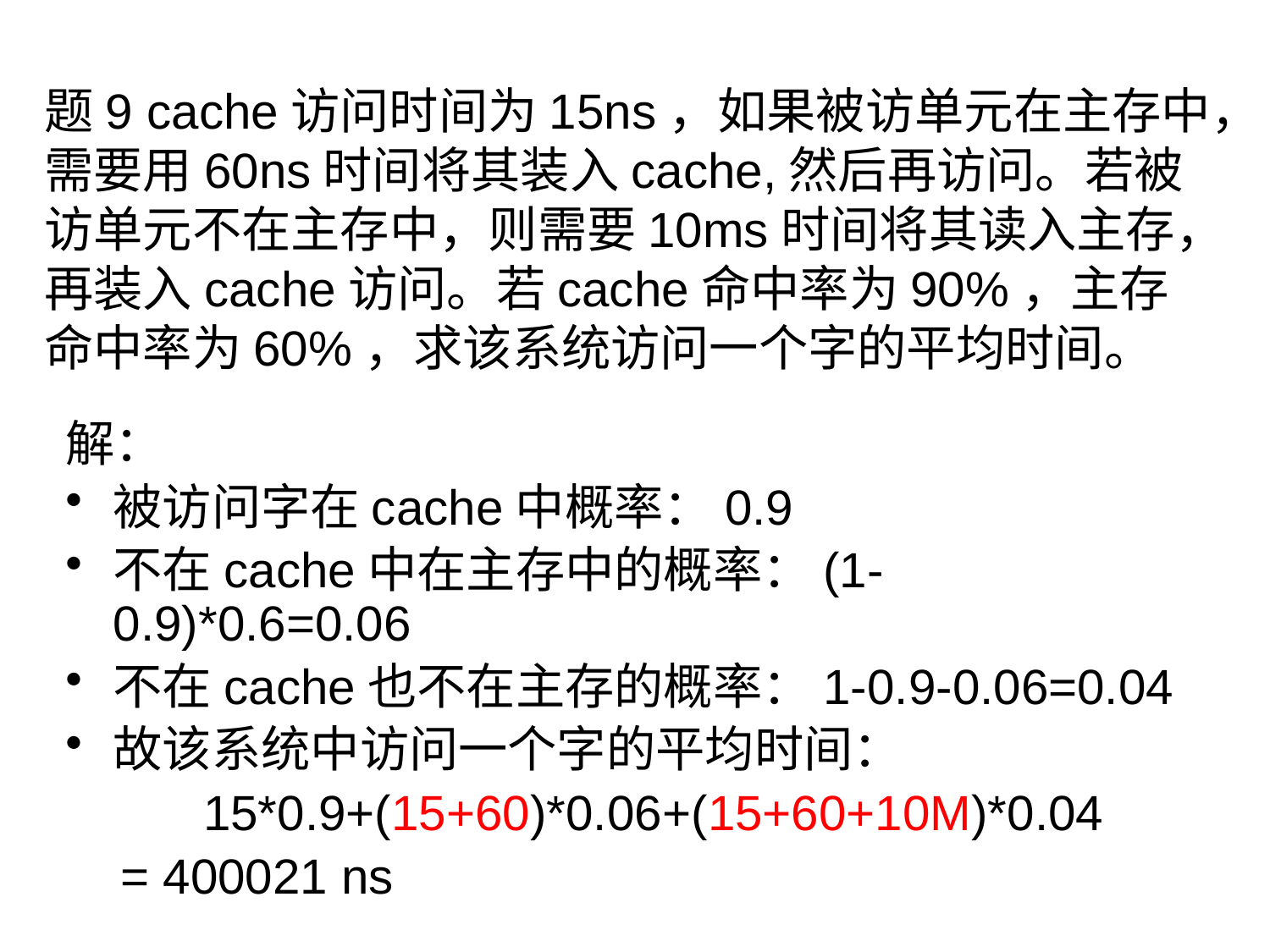

# 题9 cache访问时间为15ns，如果被访单元在主存中，需要用60ns时间将其装入cache,然后再访问。若被访单元不在主存中，则需要10ms时间将其读入主存，再装入cache访问。若cache命中率为90%，主存命中率为60%，求该系统访问一个字的平均时间。
解：
被访问字在cache中概率：0.9
不在cache中在主存中的概率：(1-0.9)*0.6=0.06
不在cache也不在主存的概率：1-0.9-0.06=0.04
故该系统中访问一个字的平均时间：
          15*0.9+(15+60)*0.06+(15+60+10M)*0.04
    = 400021 ns